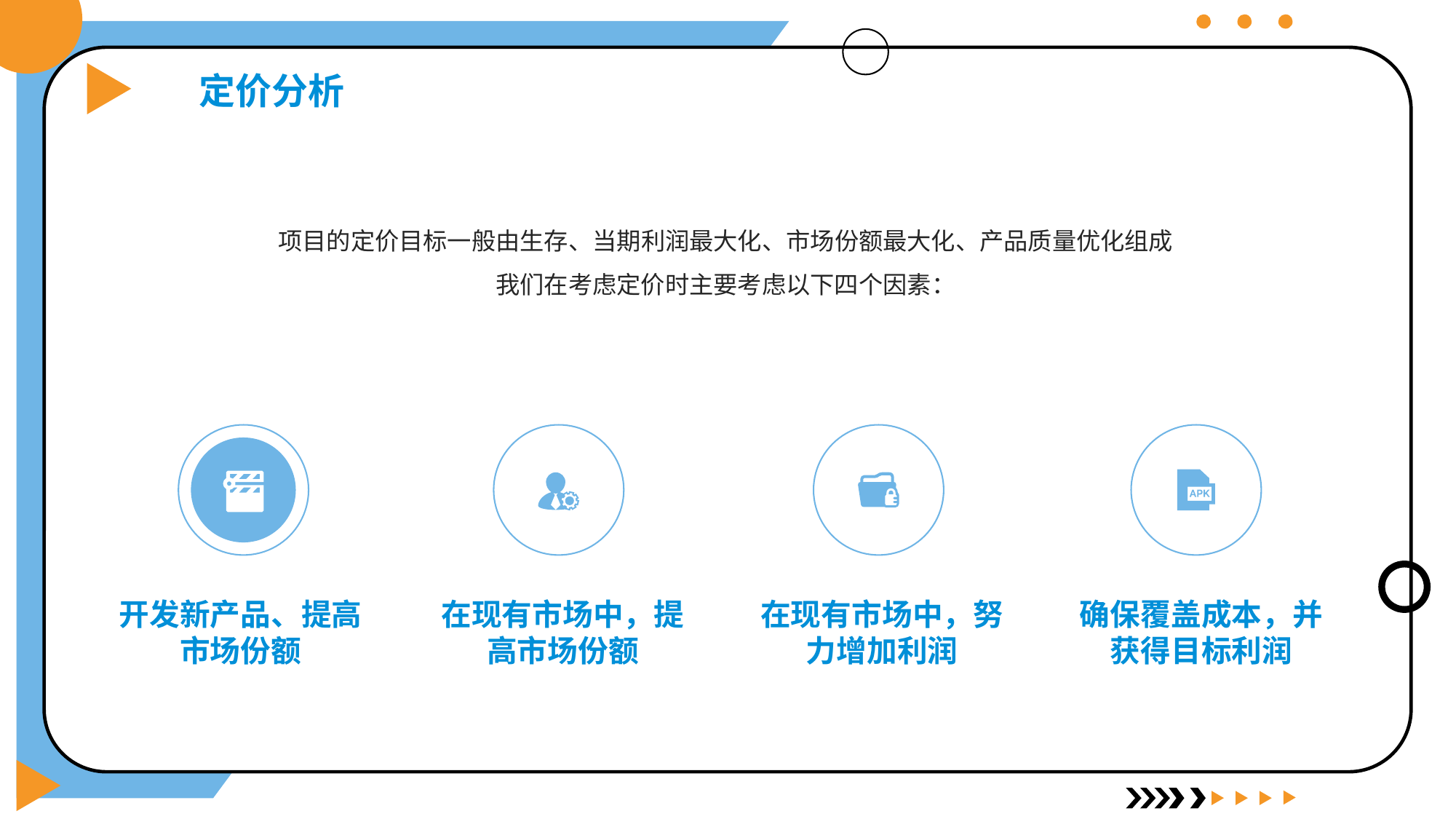

定价分析

项目的定价目标一般由生存、当期利润最大化、市场份额最大化、产品质量优化组成
我们在考虑定价时主要考虑以下四个因素：

开发新产品、提高市场份额
在现有市场中，提高市场份额
在现有市场中，努力增加利润
确保覆盖成本，并获得目标利润